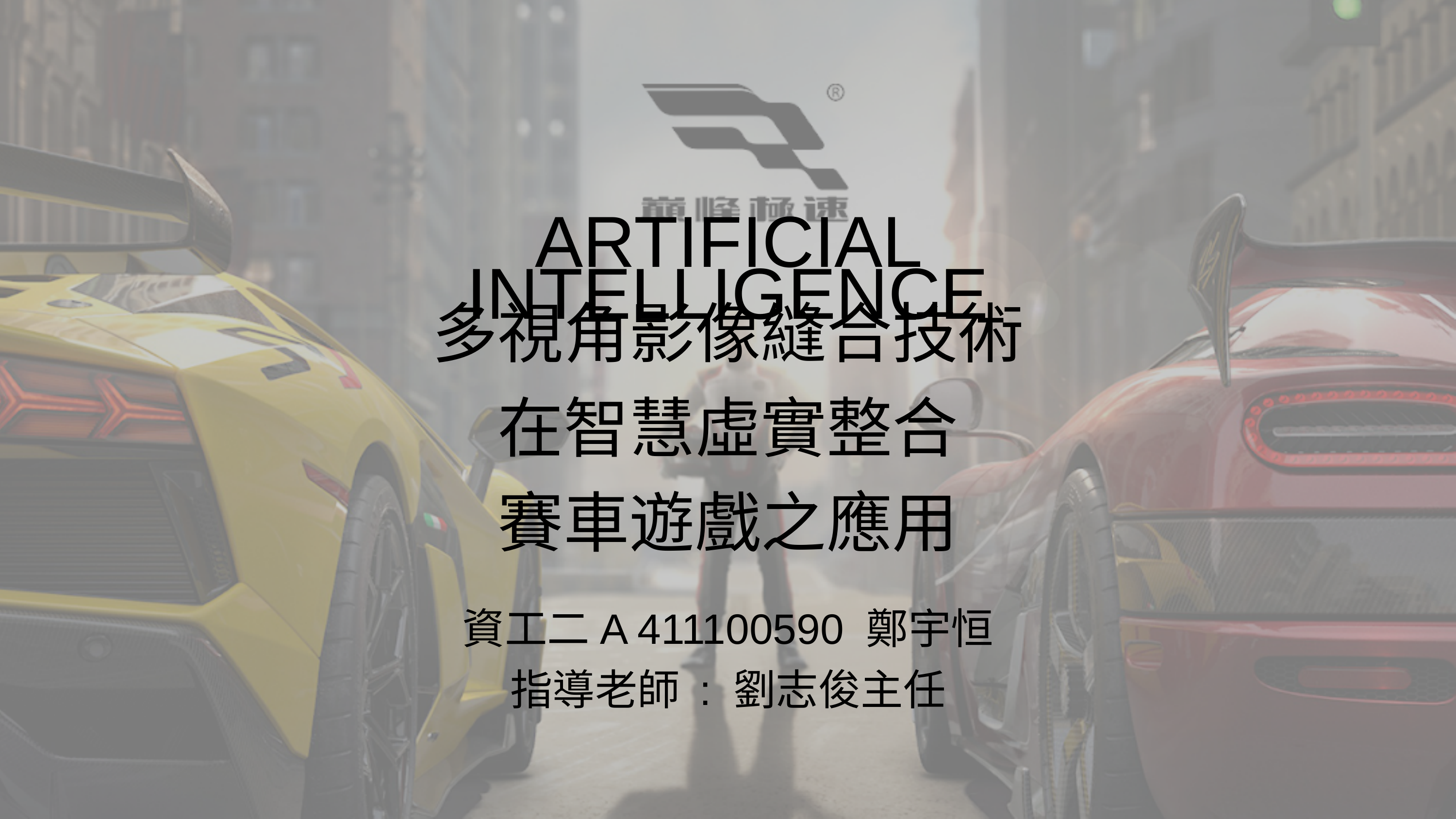

ARTIFICIAL INTELLIGENCE

多視角影像縫合技術

在智慧虛實整合

賽車遊戲之應用
資工二A 411100590 鄭宇恒

指導老師 : 劉志俊主任